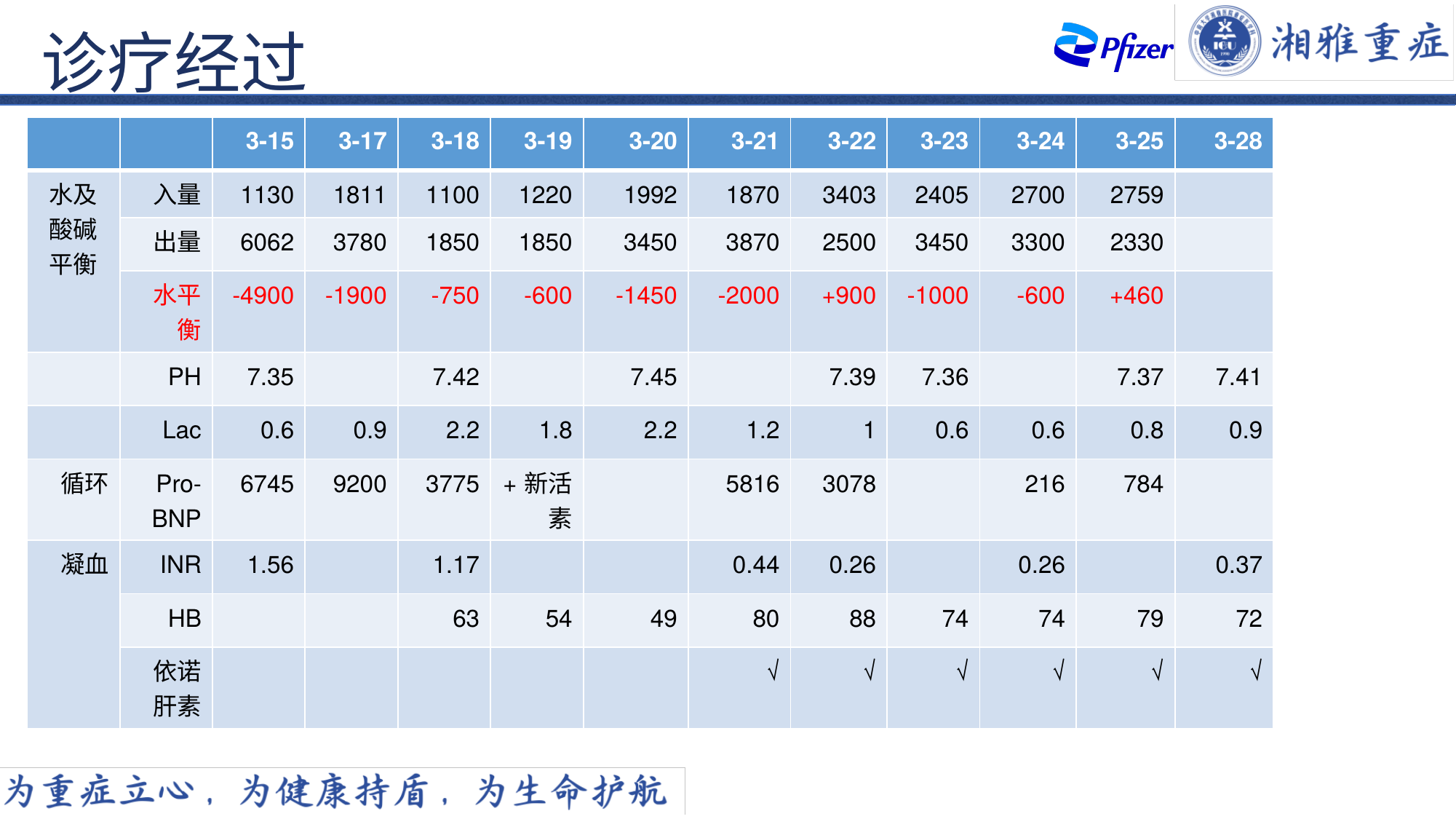

诊疗经过

|  |  | 3-15 | 3-17 | 3-18 | 3-19 | 3-20 | 3-21 | 3-22 | 3-23 | 3-24 | 3-25 | 3-28 |
| --- | --- | --- | --- | --- | --- | --- | --- | --- | --- | --- | --- | --- |
| 水及酸碱平衡 | 入量 | 1130 | 1811 | 1100 | 1220 | 1992 | 1870 | 3403 | 2405 | 2700 | 2759 |  |
|  | 出量 | 6062 | 3780 | 1850 | 1850 | 3450 | 3870 | 2500 | 3450 | 3300 | 2330 |  |
|  | 水平衡 | -4900 | -1900 | -750 | -600 | -1450 | -2000 | +900 | -1000 | -600 | +460 |  |
|  | PH | 7.35 |  | 7.42 |  | 7.45 |  | 7.39 | 7.36 |  | 7.37 | 7.41 |
|  | Lac | 0.6 | 0.9 | 2.2 | 1.8 | 2.2 | 1.2 | 1 | 0.6 | 0.6 | 0.8 | 0.9 |
| 循环 | Pro-BNP | 6745 | 9200 | 3775 | +新活素 |  | 5816 | 3078 |  | 216 | 784 |  |
| 凝血 | INR | 1.56 |  | 1.17 |  |  | 0.44 | 0.26 |  | 0.26 |  | 0.37 |
|  | HB |  |  | 63 | 54 | 49 | 80 | 88 | 74 | 74 | 79 | 72 |
|  | 依诺肝素 |  |  |  |  |  | √ | √ | √ | √ | √ | √ |